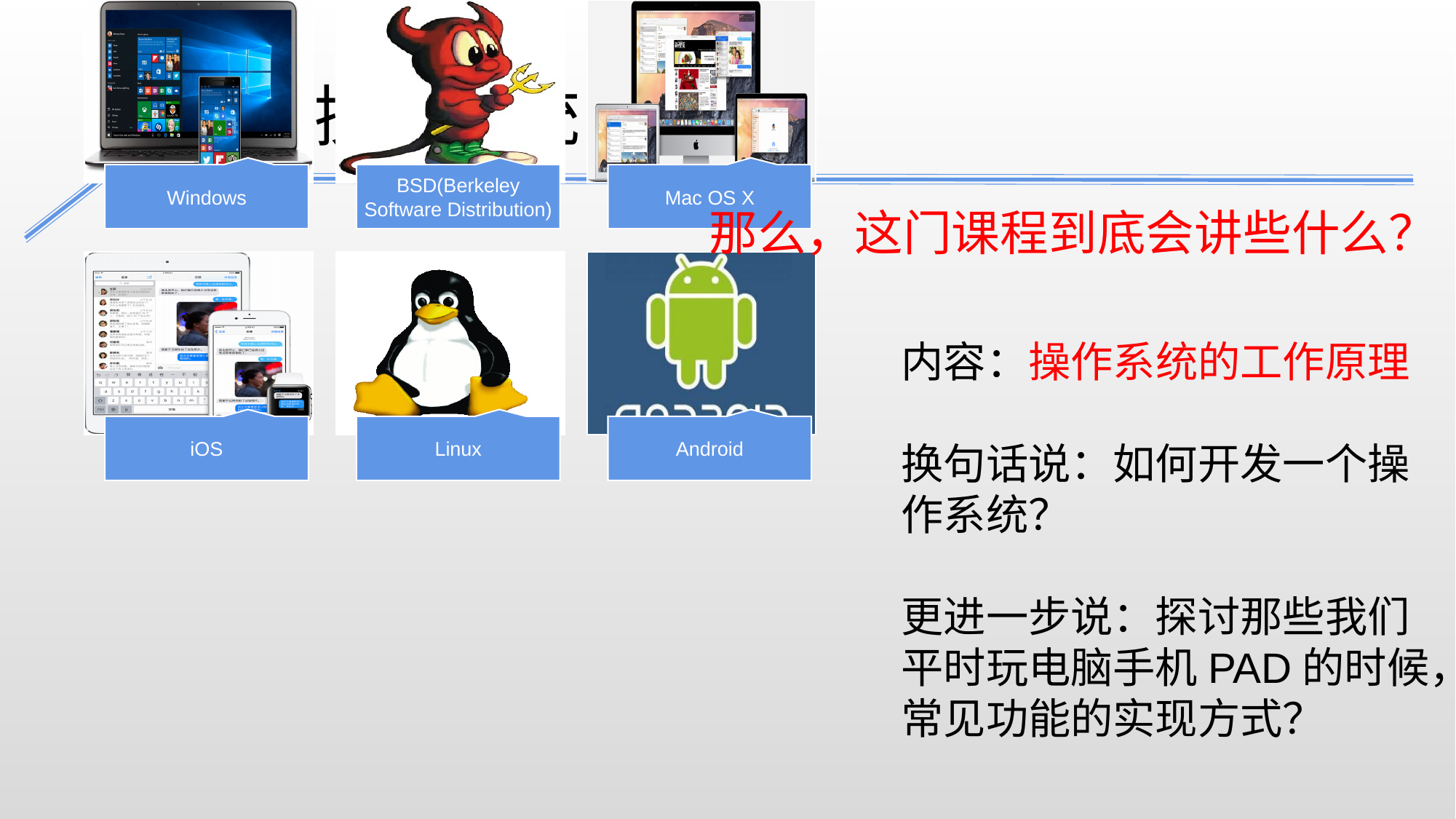

主流的操作系统
那么，这门课程到底会讲些什么？
Windows
BSD(Berkeley Software Distribution)
Mac OS X
iOS
Linux
Android
内容：操作系统的工作原理

换句话说：如何开发一个操作系统？

更进一步说：探讨那些我们平时玩电脑手机PAD的时候，常见功能的实现方式？